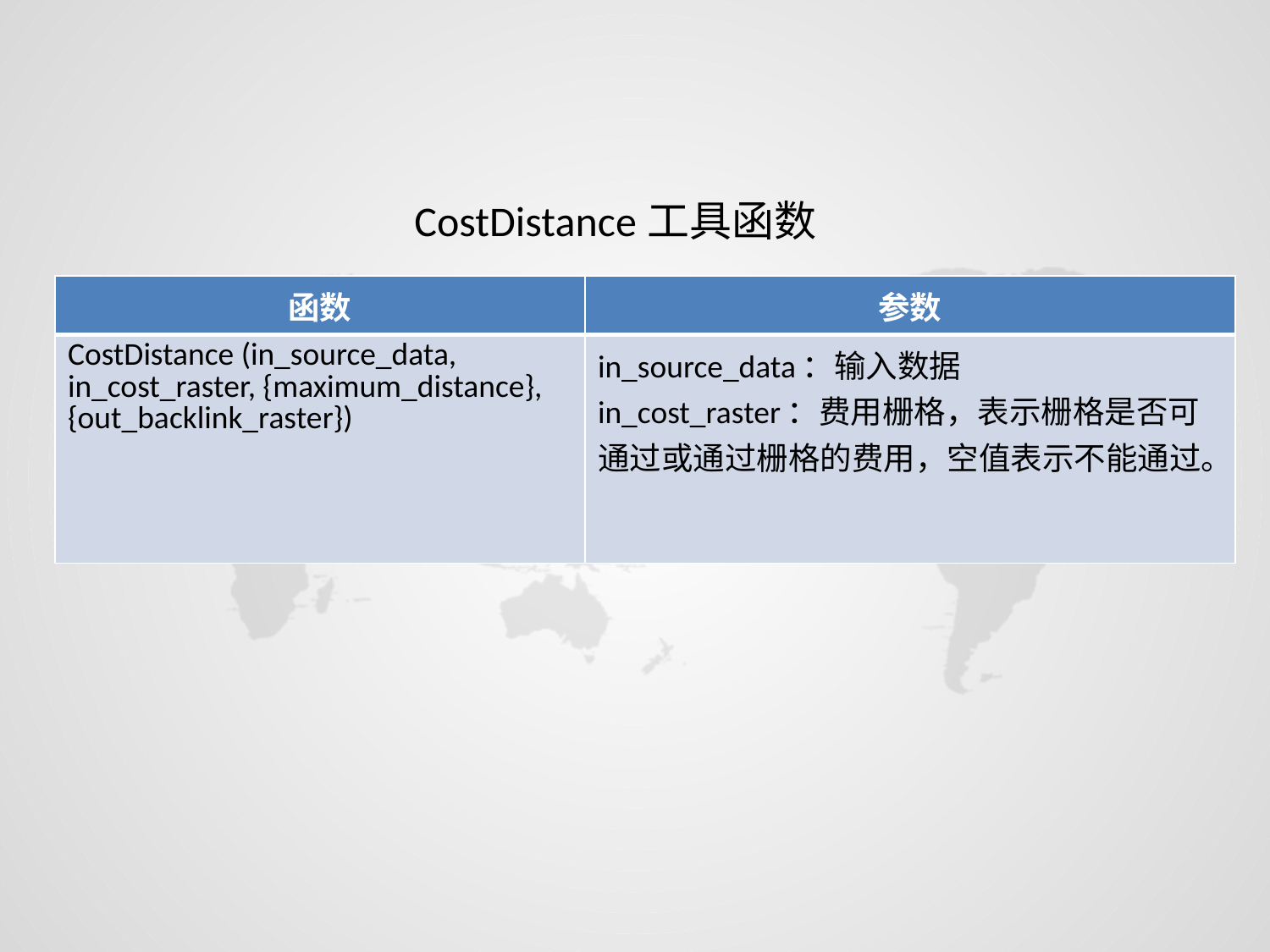

CostDistance工具函数
| 函数 | 参数 |
| --- | --- |
| CostDistance (in\_source\_data, in\_cost\_raster, {maximum\_distance}, {out\_backlink\_raster}) | in\_source\_data：输入数据 in\_cost\_raster：费用栅格，表示栅格是否可通过或通过栅格的费用，空值表示不能通过。 |